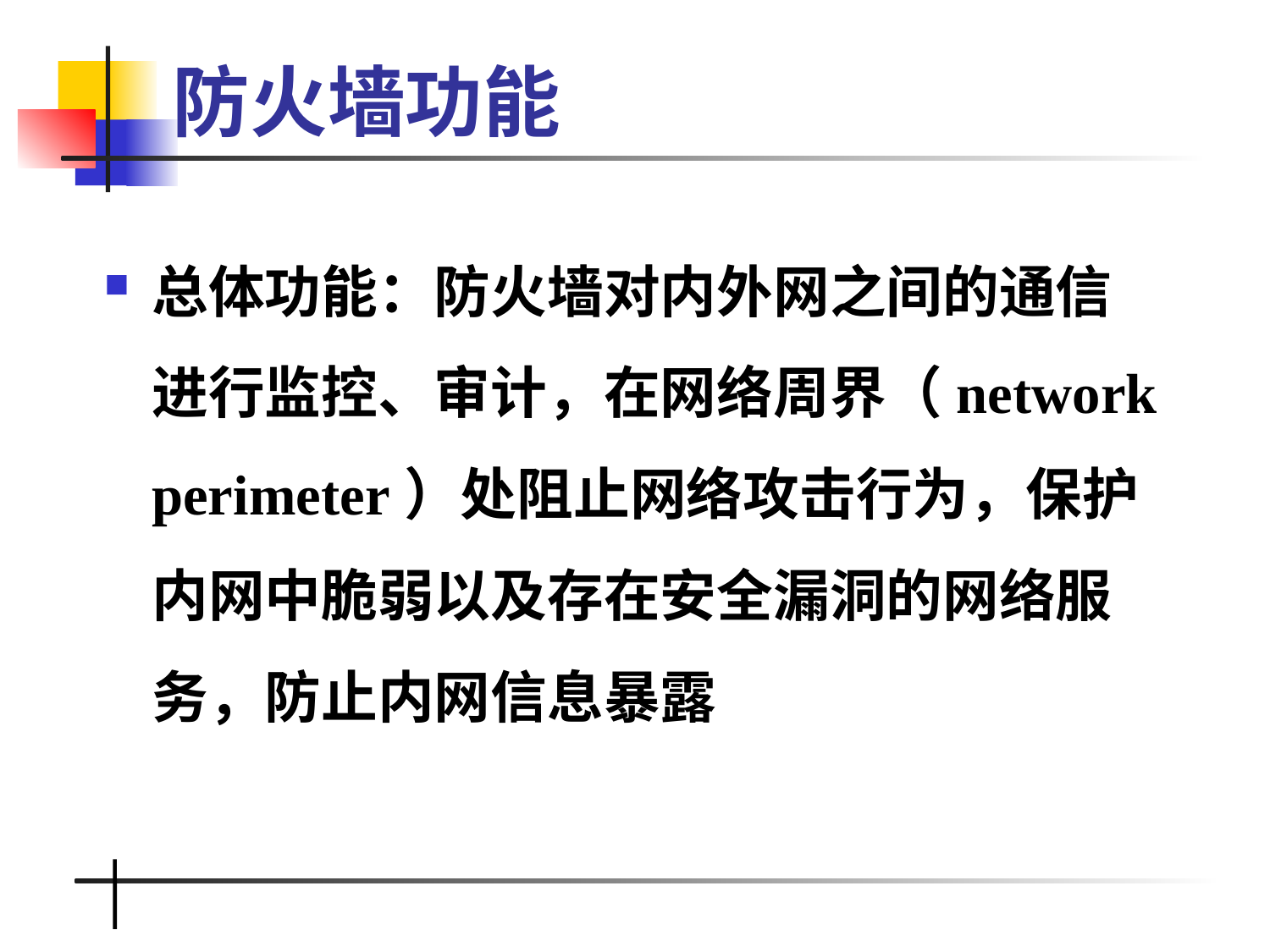

# 防火墙功能
总体功能：防火墙对内外网之间的通信进行监控、审计，在网络周界（network perimeter）处阻止网络攻击行为，保护内网中脆弱以及存在安全漏洞的网络服务，防止内网信息暴露